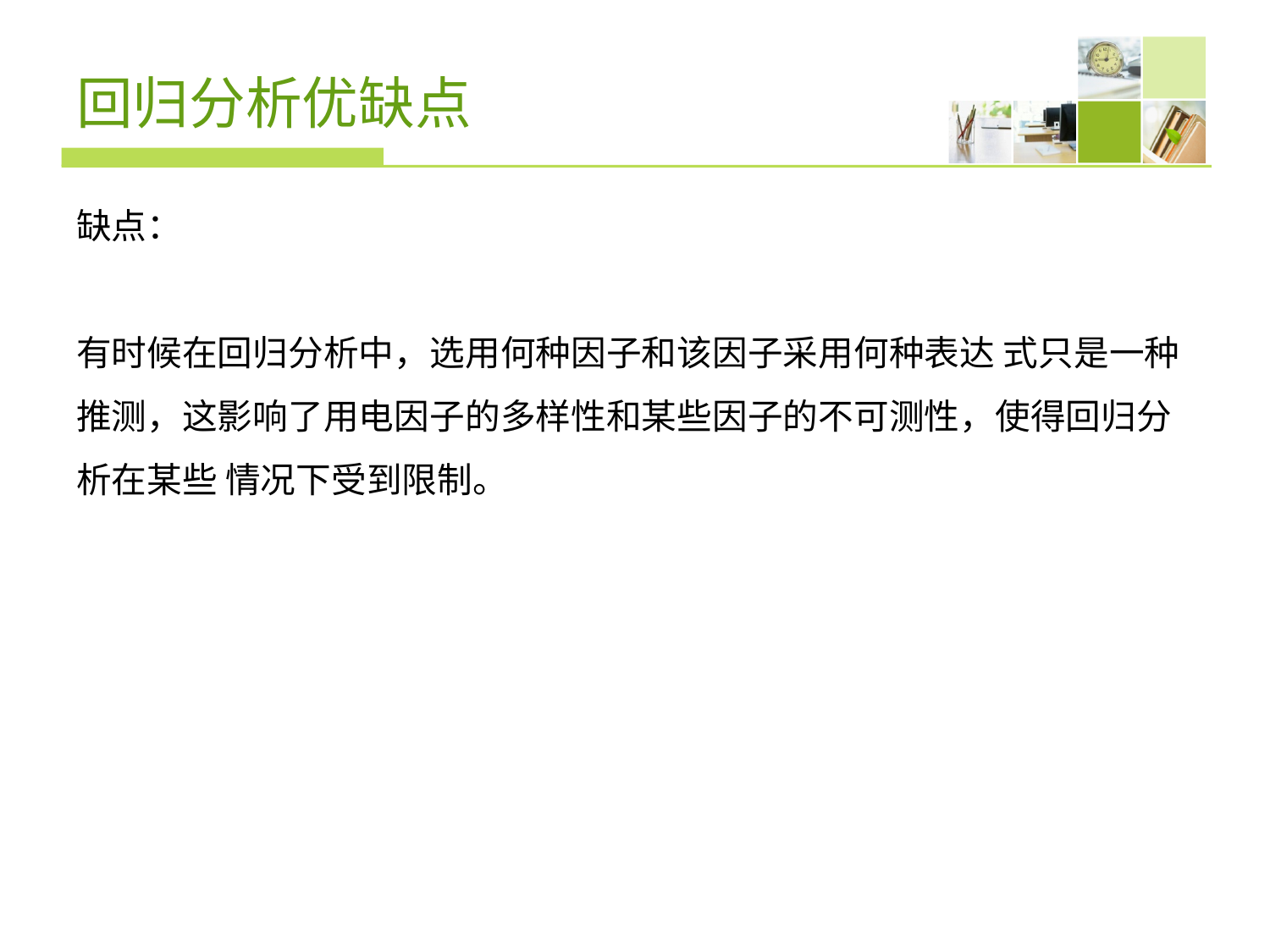

# 回归分析优缺点
缺点：

有时候在回归分析中，选用何种因子和该因子采用何种表达 式只是一种推测，这影响了用电因子的多样性和某些因子的不可测性，使得回归分析在某些 情况下受到限制。